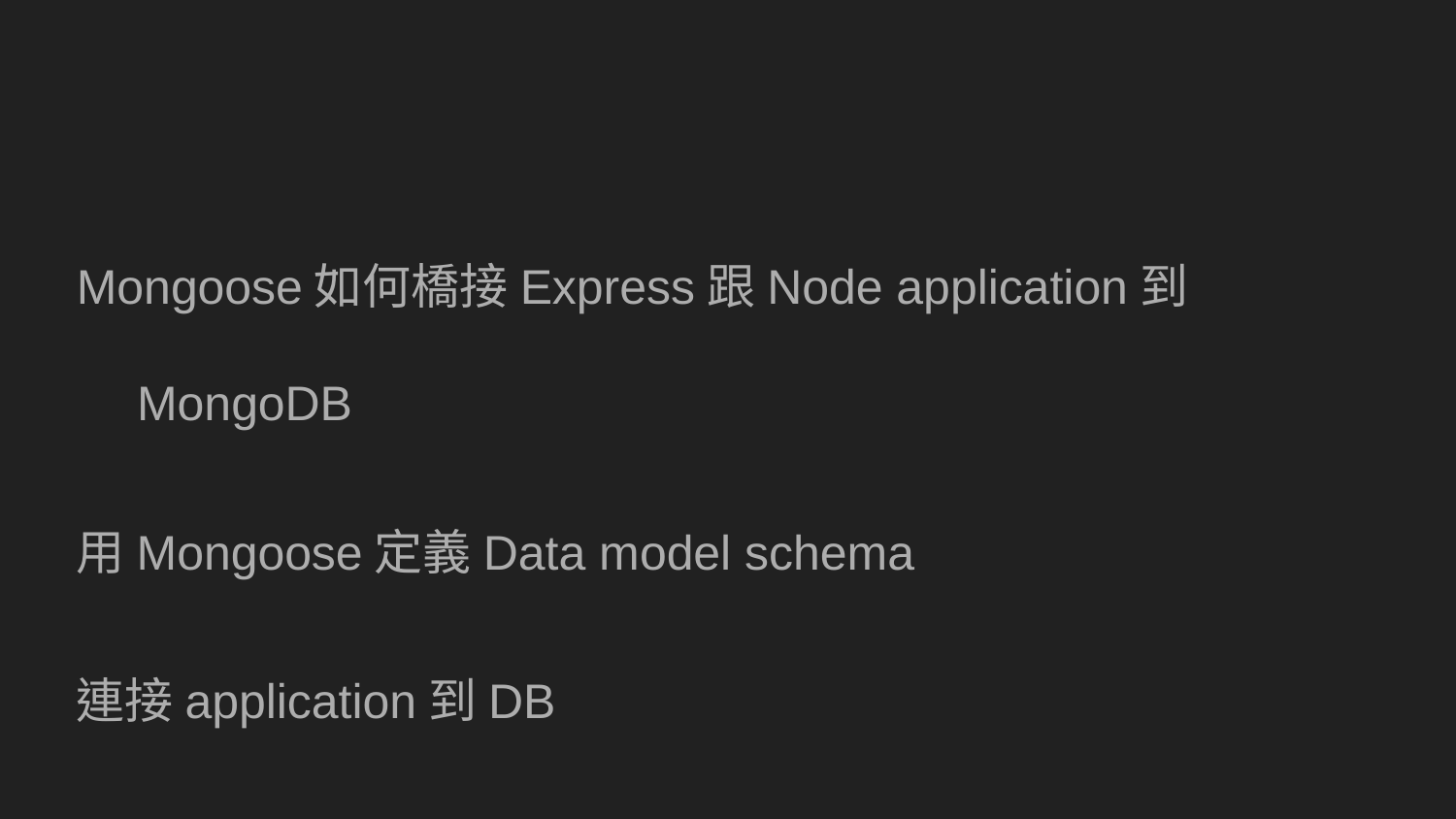

#
Mongoose如何橋接Express跟Node application到MongoDB
用Mongoose定義Data model schema
連接application到DB
mlab跟Robomongo